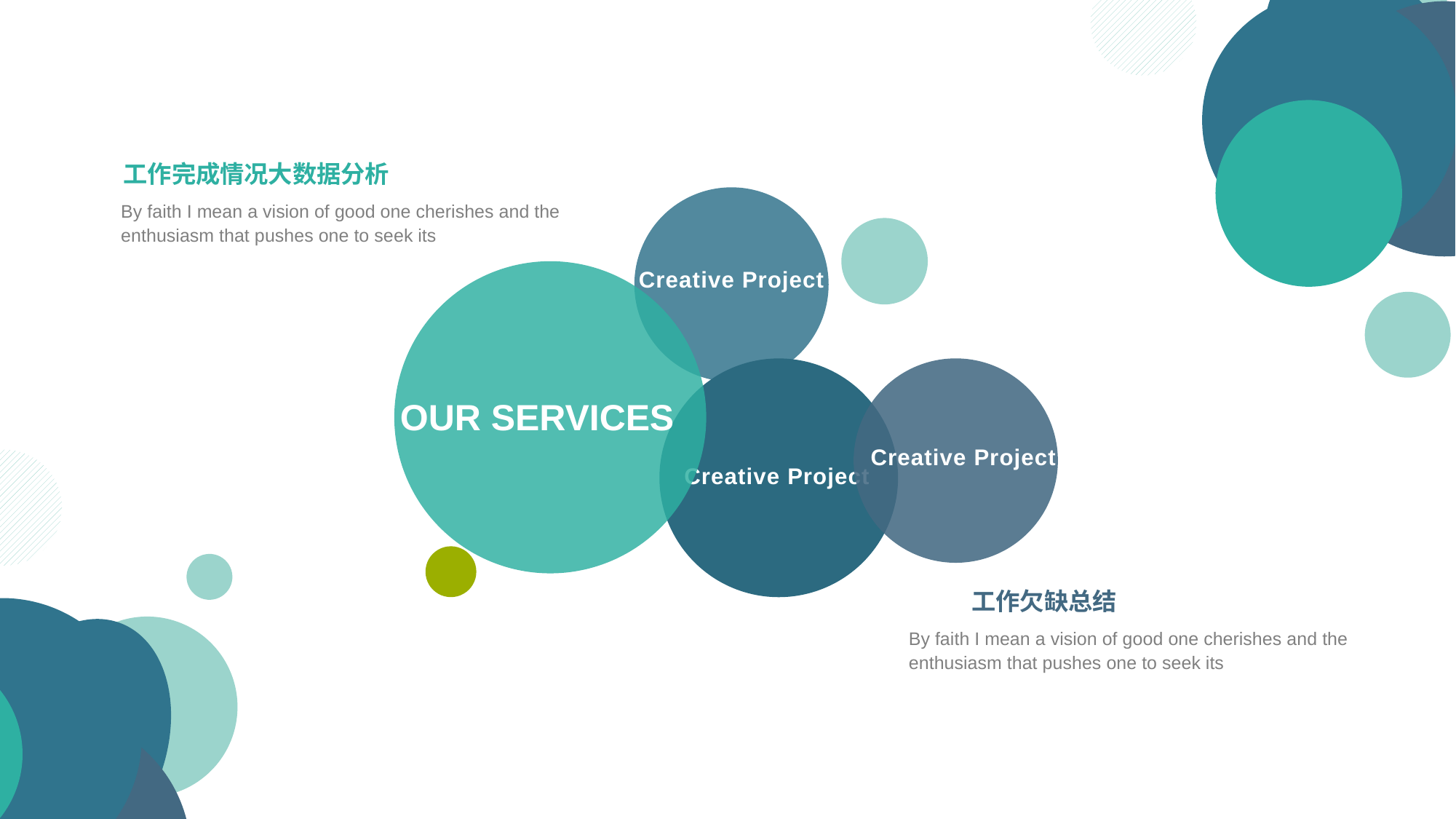

工作完成情况大数据分析

Creative Project
By faith I mean a vision of good one cherishes and the enthusiasm that pushes one to seek its

OUR SERVICES

Creative Project

Creative Project

工作欠缺总结
By faith I mean a vision of good one cherishes and the enthusiasm that pushes one to seek its